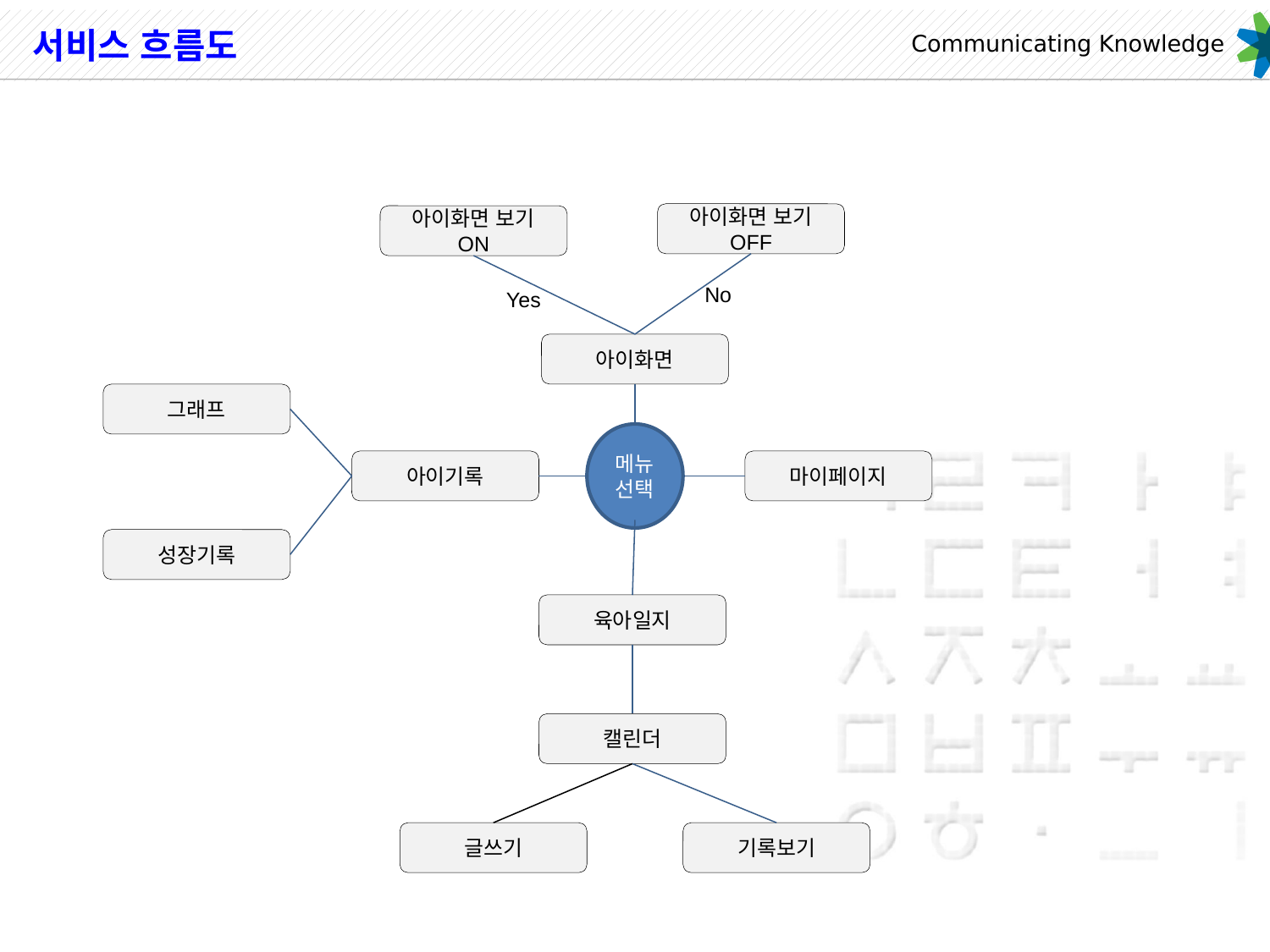

# 서비스 흐름도
아이화면 보기 OFF
아이화면 보기 ON
No
Yes
아이화면
그래프
메뉴선택
아이기록
마이페이지
성장기록
육아일지
캘린더
글쓰기
기록보기